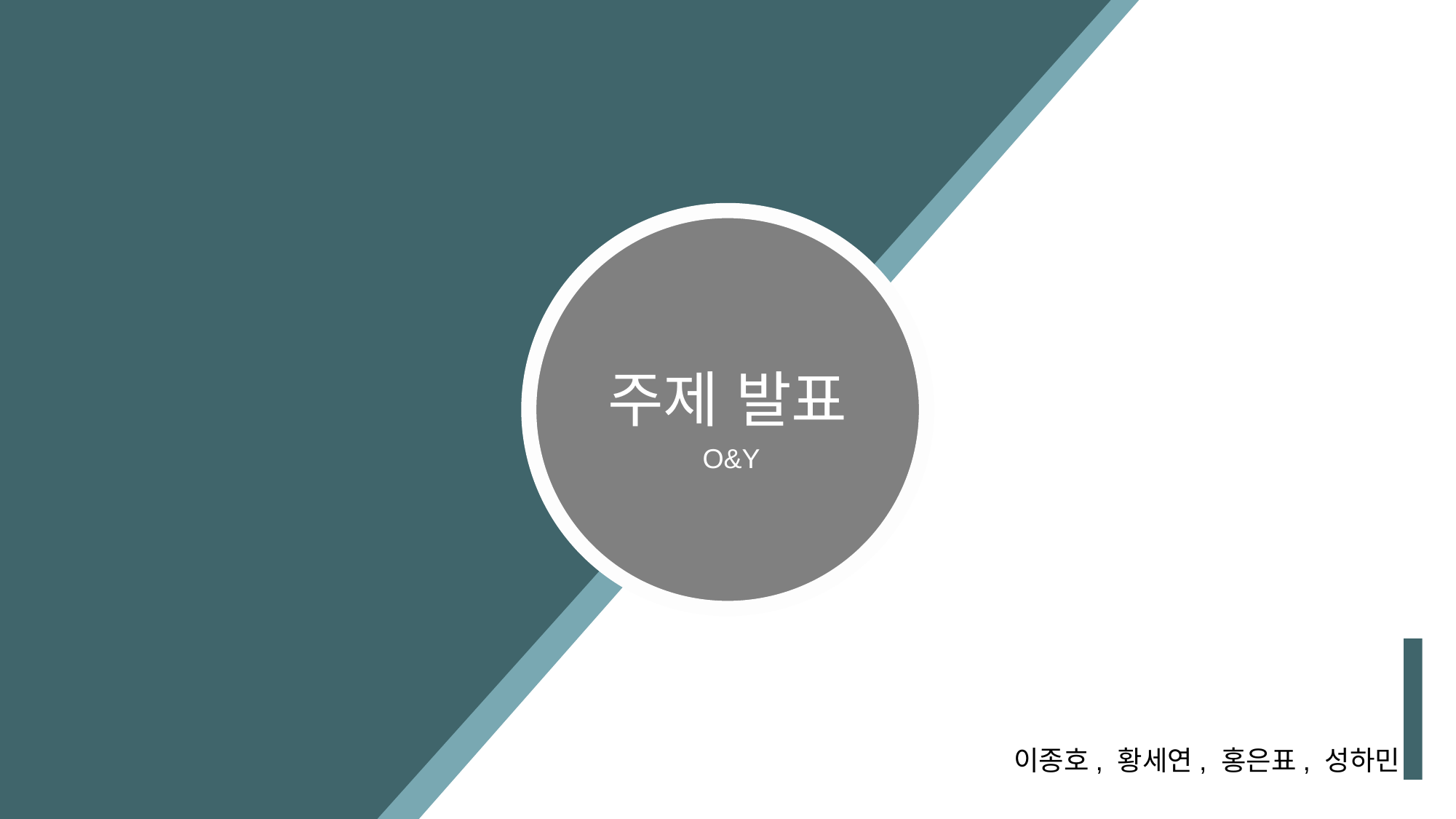

주제 발표
O&Y

이종호, 황세연, 홍은표, 성하민